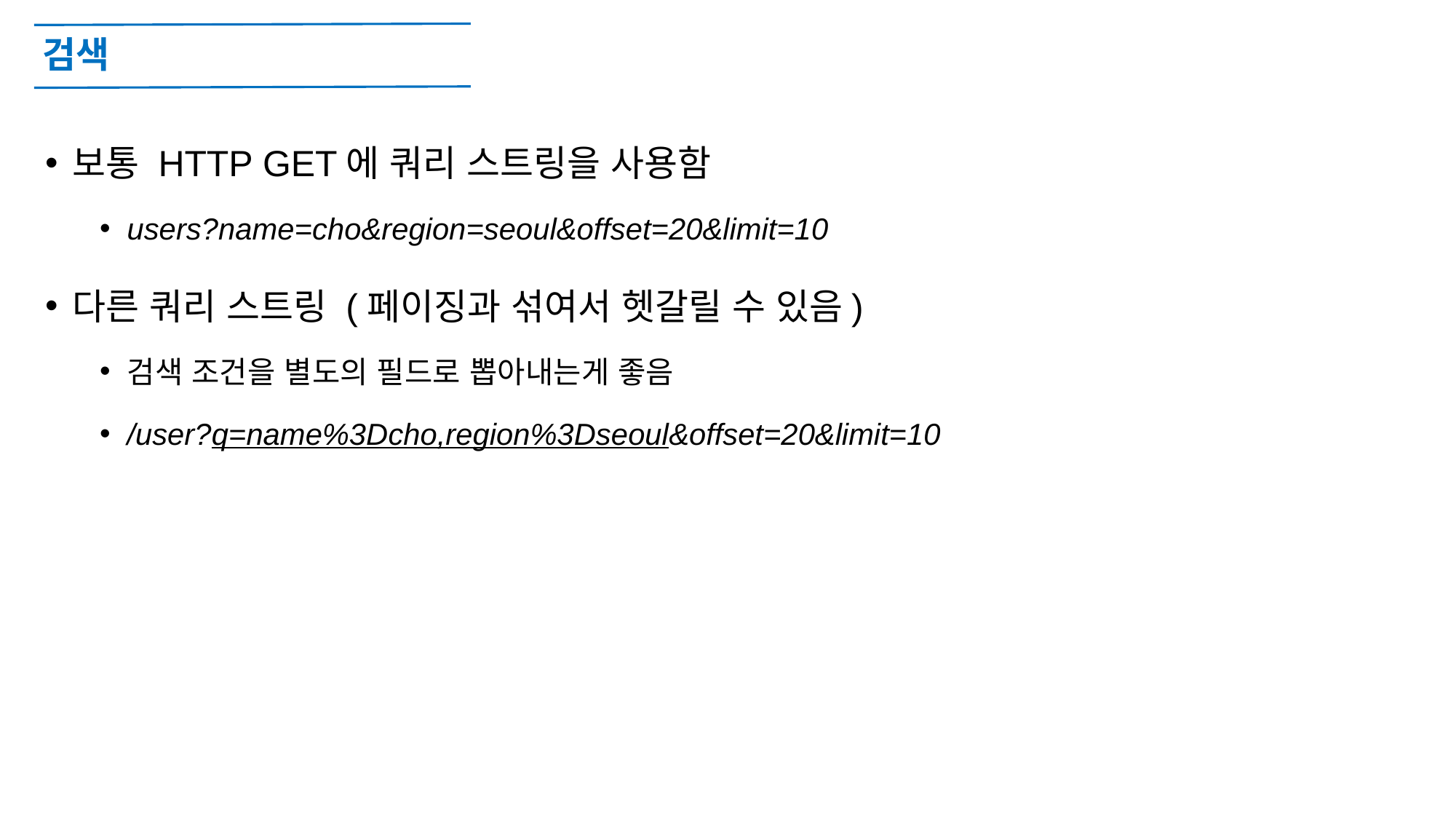

# 검색
보통 HTTP GET에 쿼리 스트링을 사용함
users?name=cho&region=seoul&offset=20&limit=10
다른 쿼리 스트링 (페이징과 섞여서 헷갈릴 수 있음)
검색 조건을 별도의 필드로 뽑아내는게 좋음
/user?q=name%3Dcho,region%3Dseoul&offset=20&limit=10